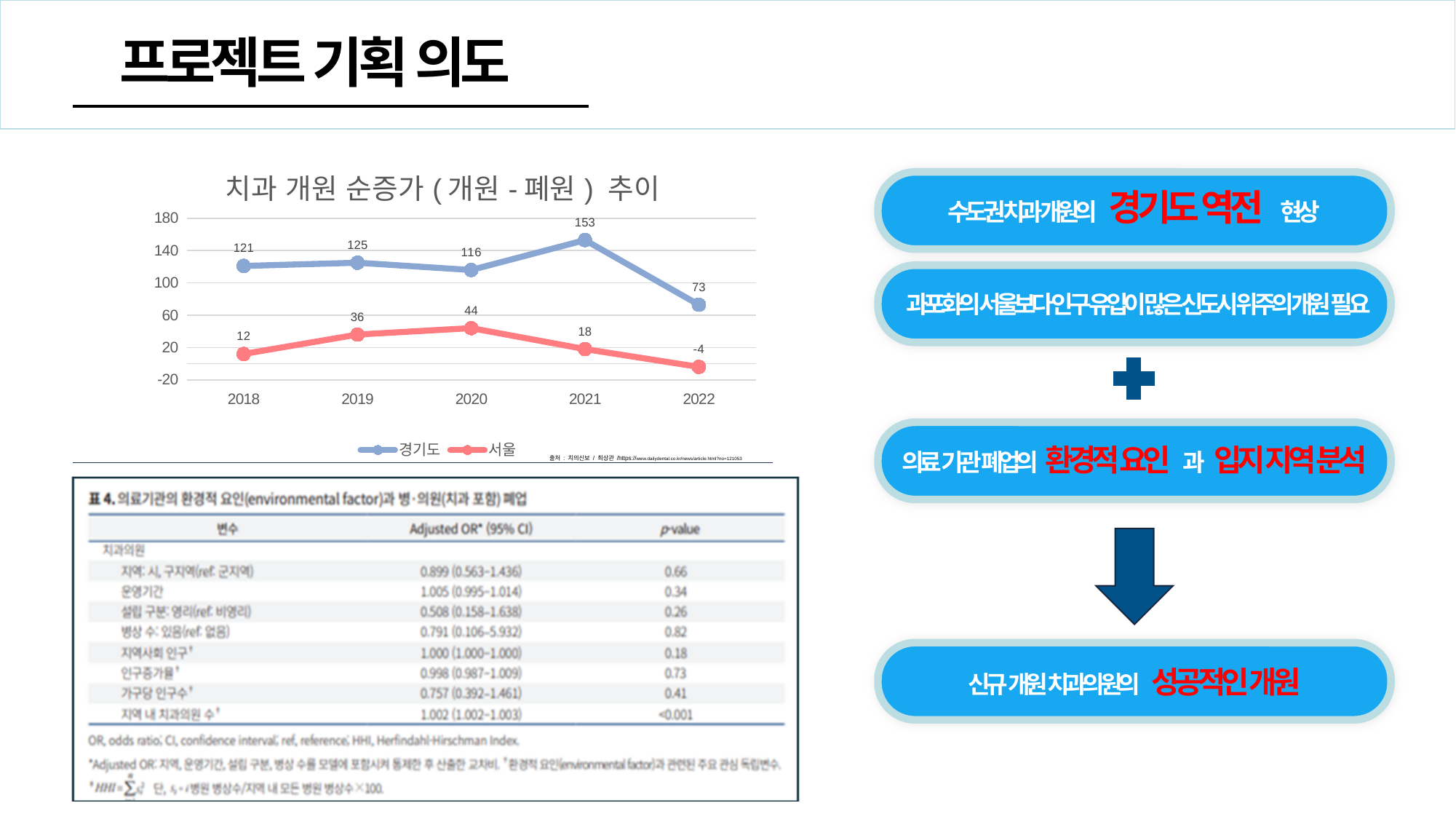

프로젝트 기획 의도

### Chart: 치과 개원 순증가(개원-폐원) 추이

| Category | 경기도 | 서울 |
|---|---|---|
| 2018 | 121.0 | 12.0 |
| 2019 | 125.0 | 36.0 |
| 2020 | 116.0 | 44.0 |
| 2021 | 153.0 | 18.0 |
| 2022 | 73.0 | -4.0 |
수도권 치과 개원의     경기도 역전   현상

과포화의 서울보다 인구 유입이 많은 신도시 위주의 개원  필요

의료  기관  폐업의   환경적 요인   과    입지 지역 분석
출처 : 치의신보 / 최상관 /https://www.dailydental.co.kr/news/article.html?no=121053

신규  개원  치과의원의     성공적인 개원
출처 : 치의신보 / 최상관 /https://www.dailydental.co.kr/news/article.html?no=122485